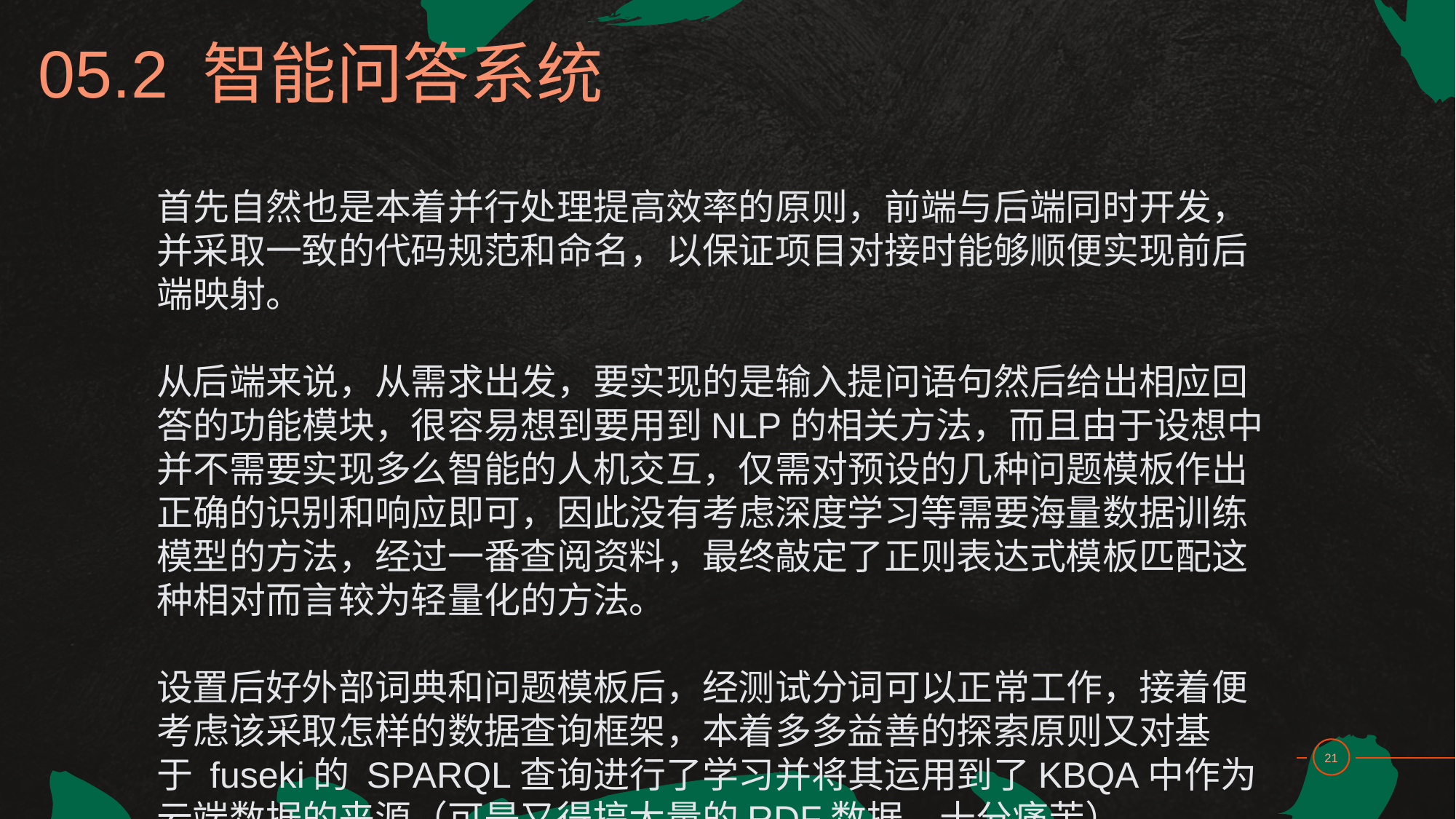

05.2 智能问答系统
首先自然也是本着并行处理提高效率的原则，前端与后端同时开发，并采取一致的代码规范和命名，以保证项目对接时能够顺便实现前后端映射。

从后端来说，从需求出发，要实现的是输入提问语句然后给出相应回答的功能模块，很容易想到要用到NLP的相关方法，而且由于设想中并不需要实现多么智能的人机交互，仅需对预设的几种问题模板作出正确的识别和响应即可，因此没有考虑深度学习等需要海量数据训练模型的方法，经过一番查阅资料，最终敲定了正则表达式模板匹配这种相对而言较为轻量化的方法。

设置后好外部词典和问题模板后，经测试分词可以正常工作，接着便考虑该采取怎样的数据查询框架，本着多多益善的探索原则又对基于 fuseki的 SPARQL查询进行了学习并将其运用到了KBQA中作为云端数据的来源（可是又得搞大量的RDF数据，十分痛苦）。

21